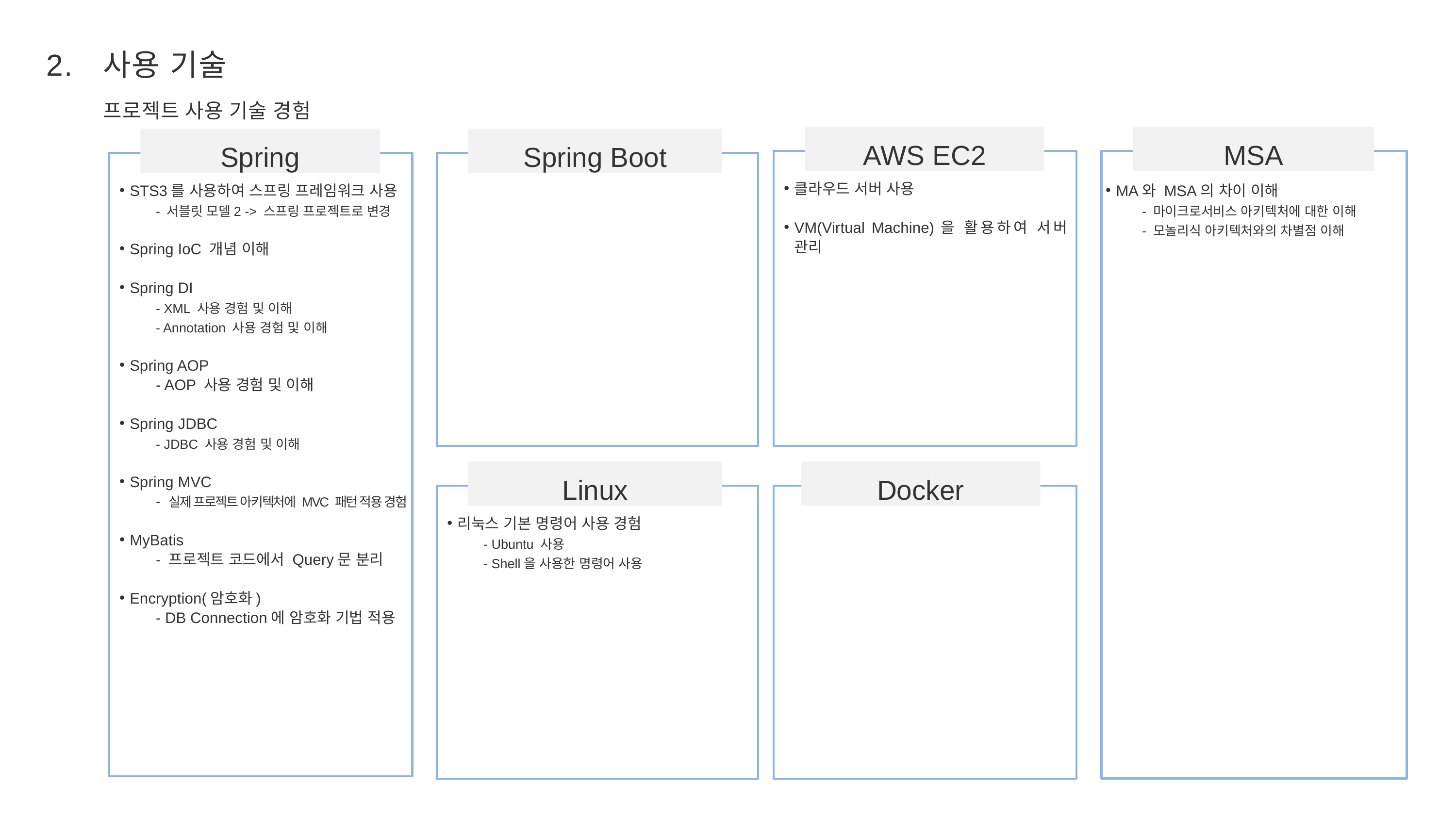

2.
사용 기술
프로젝트 사용 기술 경험
AWS EC2
MSA
Spring Boot
Spring

클라우드 서버 사용

VM(Virtual Machine)을 활용하여 서버 관리

STS3를 사용하여 스프링 프레임워크 사용
- 서블릿 모델2 -> 스프링 프로젝트로 변경

Spring IoC 개념 이해

Spring DI
- XML 사용 경험 및 이해
- Annotation 사용 경험 및 이해

Spring AOP
- AOP 사용 경험 및 이해

Spring JDBC
- JDBC 사용 경험 및 이해

Spring MVC
- 실제 프로젝트 아키텍처에 MVC 패턴 적용 경험

MyBatis
- 프로젝트 코드에서 Query문 분리

Encryption(암호화)
- DB Connection에 암호화 기법 적용
MA와 MSA의 차이 이해
- 마이크로서비스 아키텍처에 대한 이해
- 모놀리식 아키텍처와의 차별점 이해
Linux
Docker

리눅스 기본 명령어 사용 경험
- Ubuntu 사용
- Shell을 사용한 명령어 사용